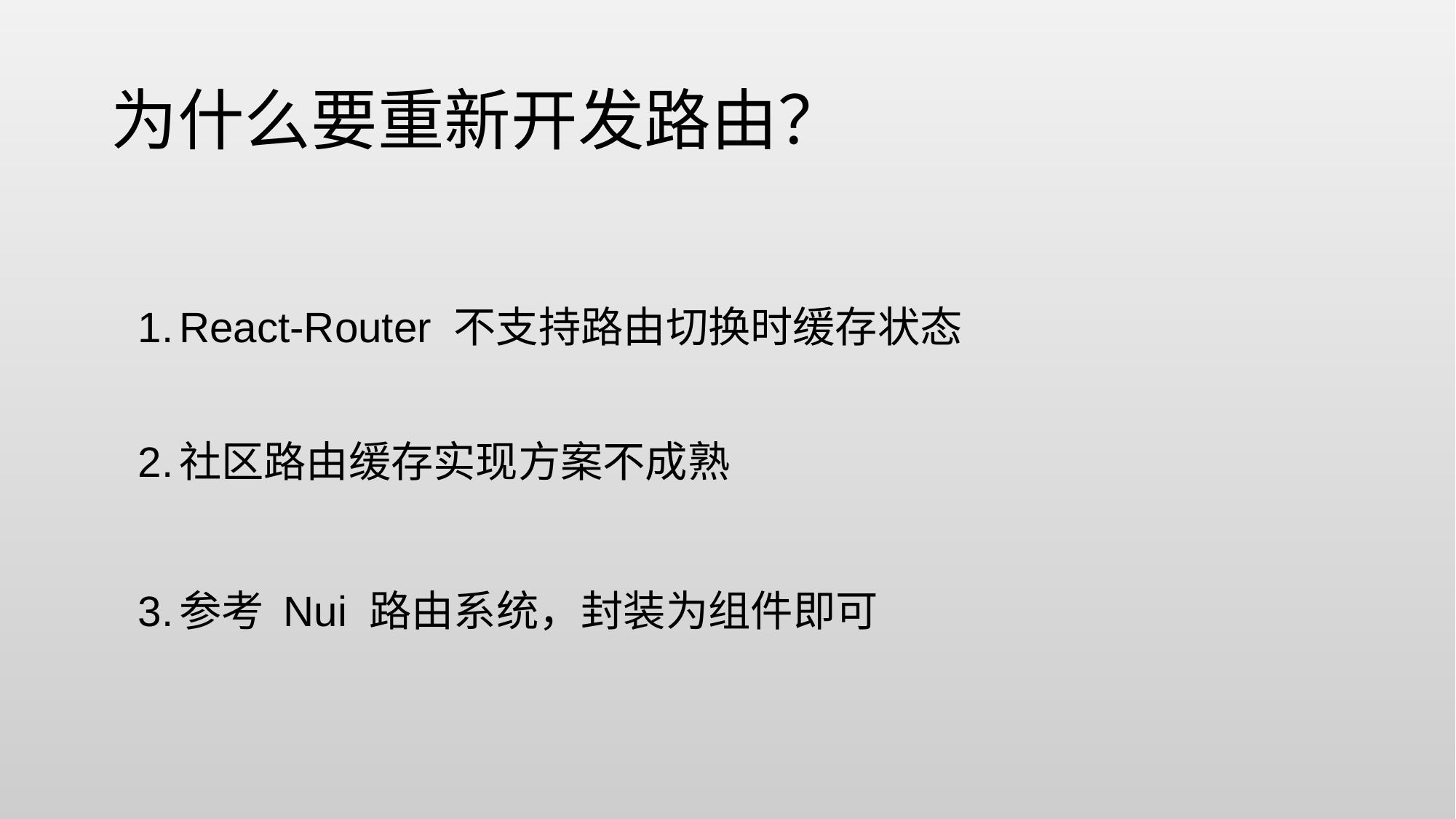

# 为什么要重新开发路由？
React-Router 不支持路由切换时缓存状态

社区路由缓存实现方案不成熟

参考 Nui 路由系统，封装为组件即可